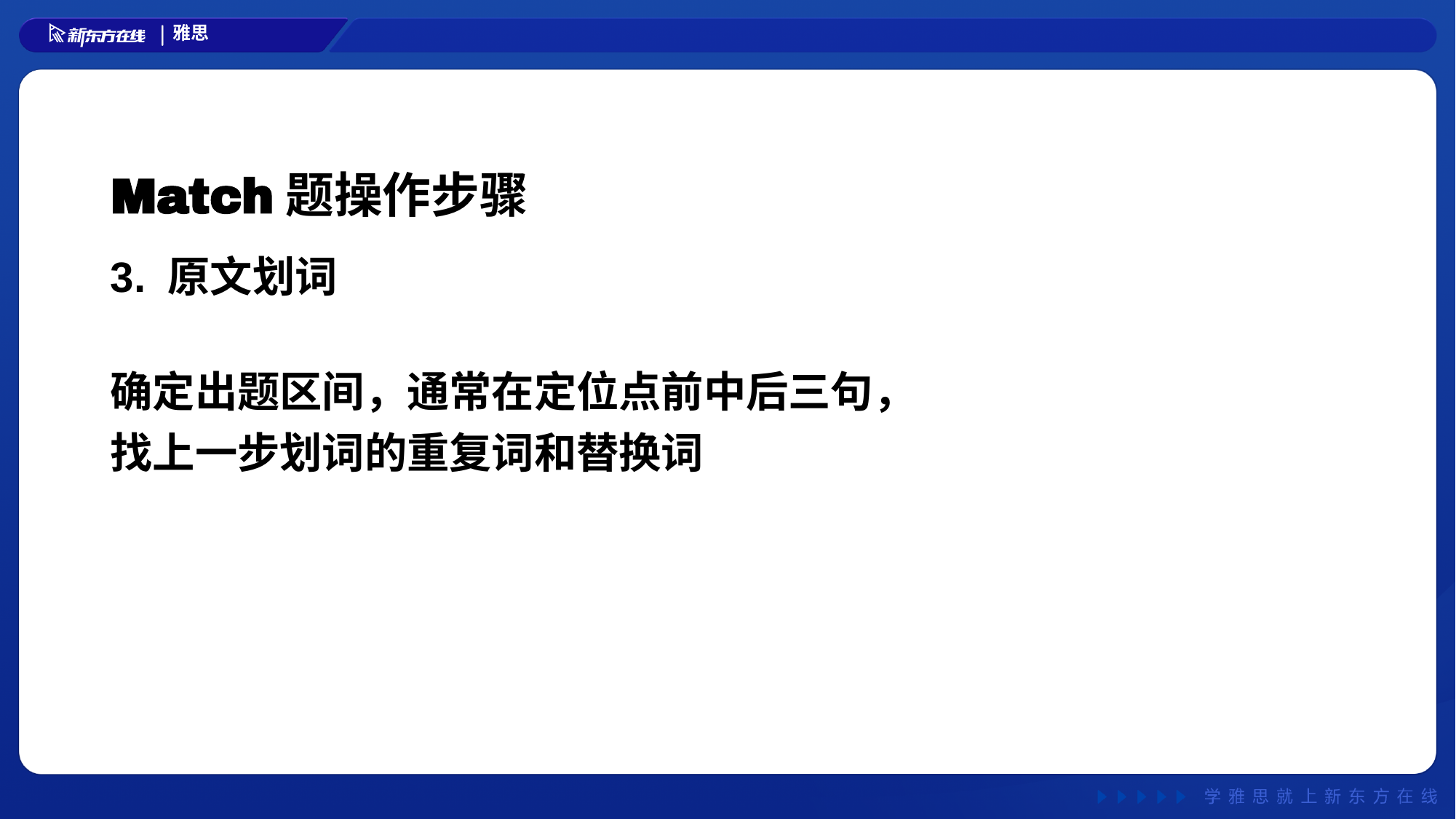

# Match题操作步骤
3. 原文划词

确定出题区间，通常在定位点前中后三句，
找上一步划词的重复词和替换词